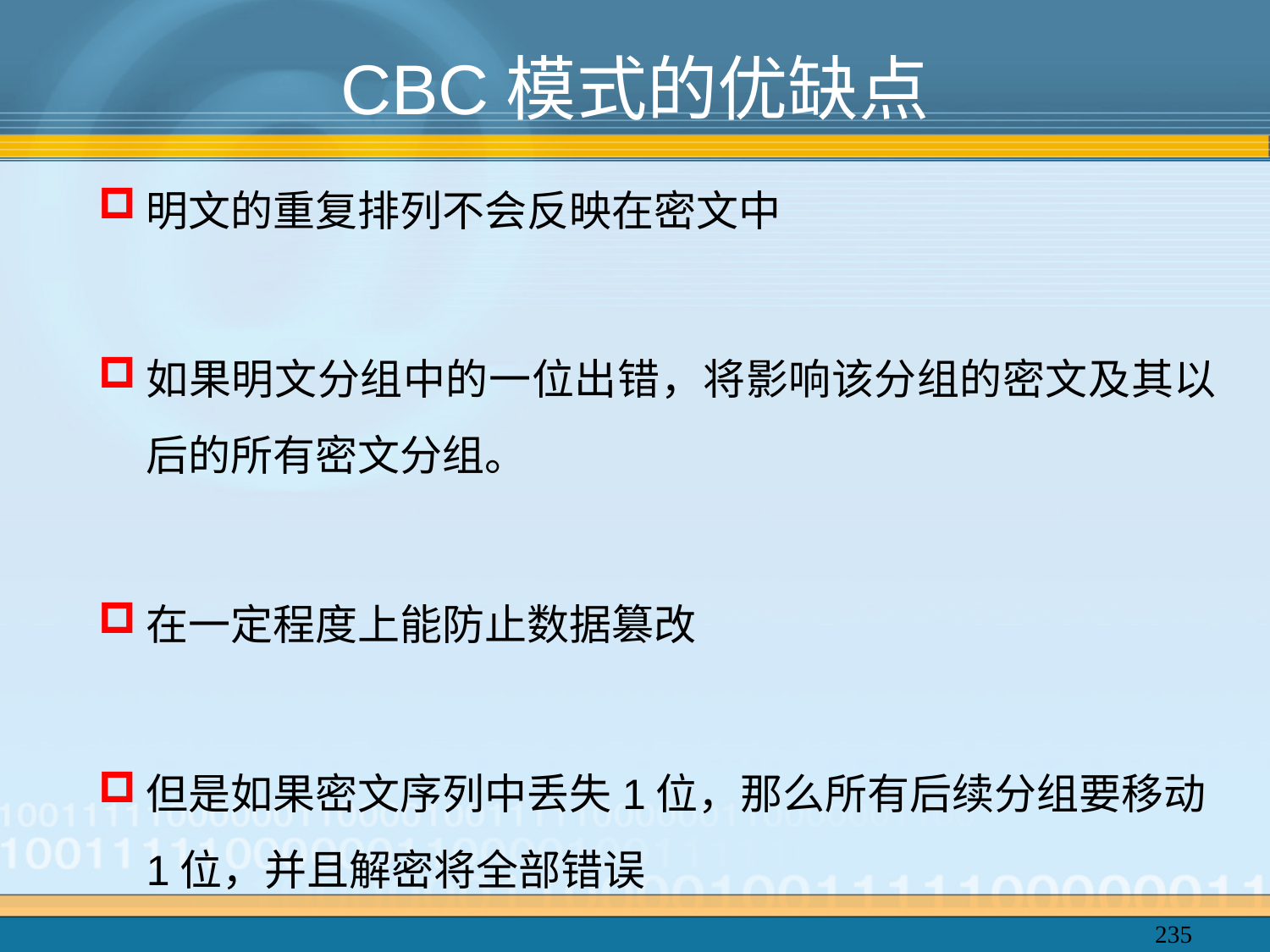

# CBC模式的优缺点
明文的重复排列不会反映在密文中

如果明文分组中的一位出错，将影响该分组的密文及其以后的所有密文分组。

在一定程度上能防止数据篡改

但是如果密文序列中丢失1位，那么所有后续分组要移动1位，并且解密将全部错误
235